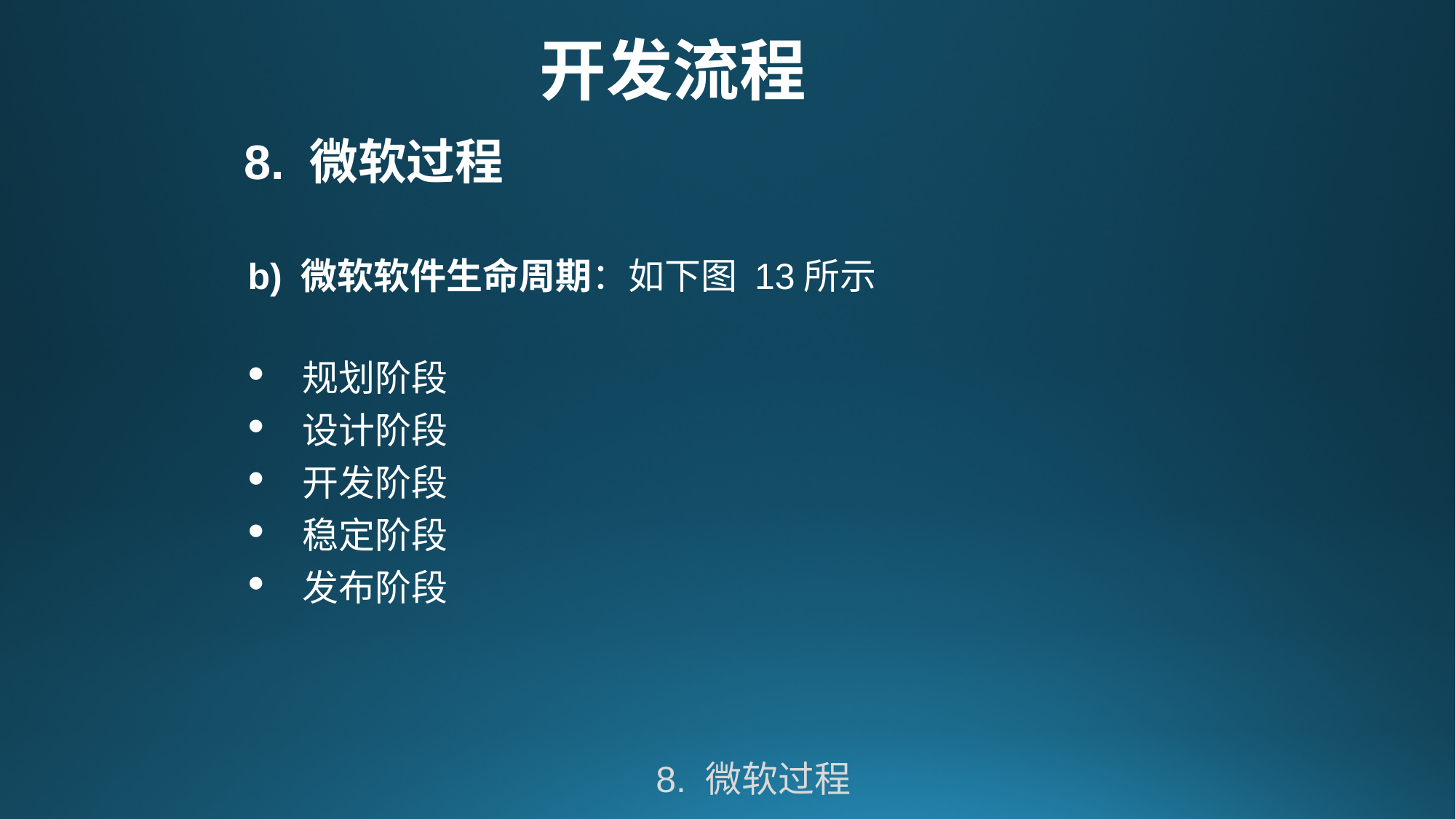

开发流程
8. 微软过程
b) 微软软件生命周期：如下图 13所示
规划阶段
设计阶段
开发阶段
稳定阶段
发布阶段
8. 微软过程